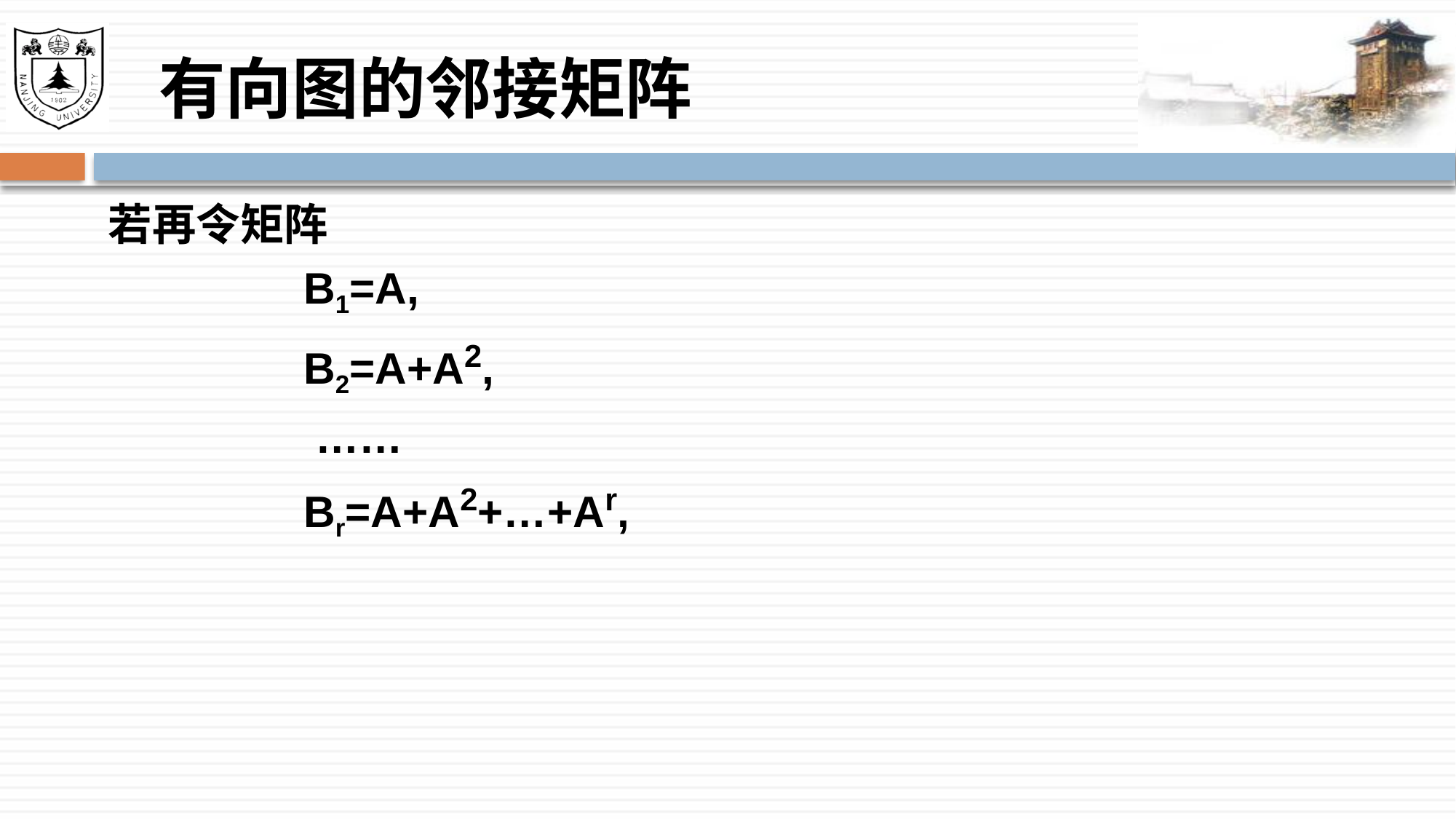

# 有向图的邻接矩阵
若再令矩阵
                B1=A,
                B2=A+A2,
                 ……
                Br=A+A2+…+Ar,